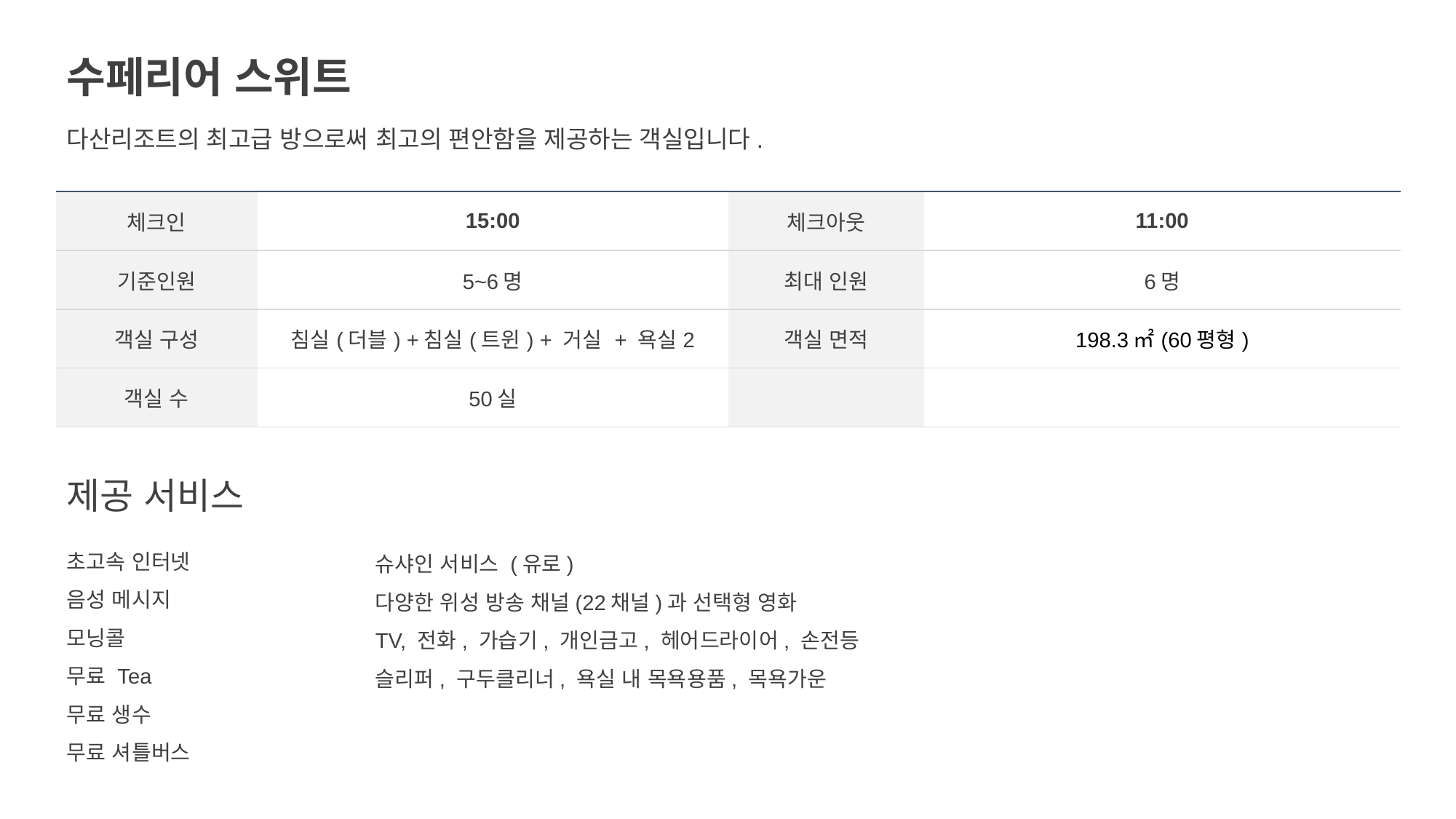

수페리어 스위트
다산리조트의 최고급 방으로써 최고의 편안함을 제공하는 객실입니다.
| 체크인 | 15:00 | 체크아웃 | 11:00 |
| --- | --- | --- | --- |
| 기준인원 | 5~6명 | 최대 인원 | 6명 |
| 객실 구성 | 침실(더블) +침실(트윈) + 거실 + 욕실2 | 객실 면적 | 198.3㎡(60평형) |
| 객실 수 | 50실 |  |  |
제공 서비스
초고속 인터넷
음성 메시지
모닝콜
무료 Tea
무료 생수
무료 셔틀버스
슈샤인 서비스 (유로)
다양한 위성 방송 채널(22채널)과 선택형 영화
TV, 전화, 가습기, 개인금고, 헤어드라이어, 손전등
슬리퍼, 구두클리너, 욕실 내 목욕용품, 목욕가운